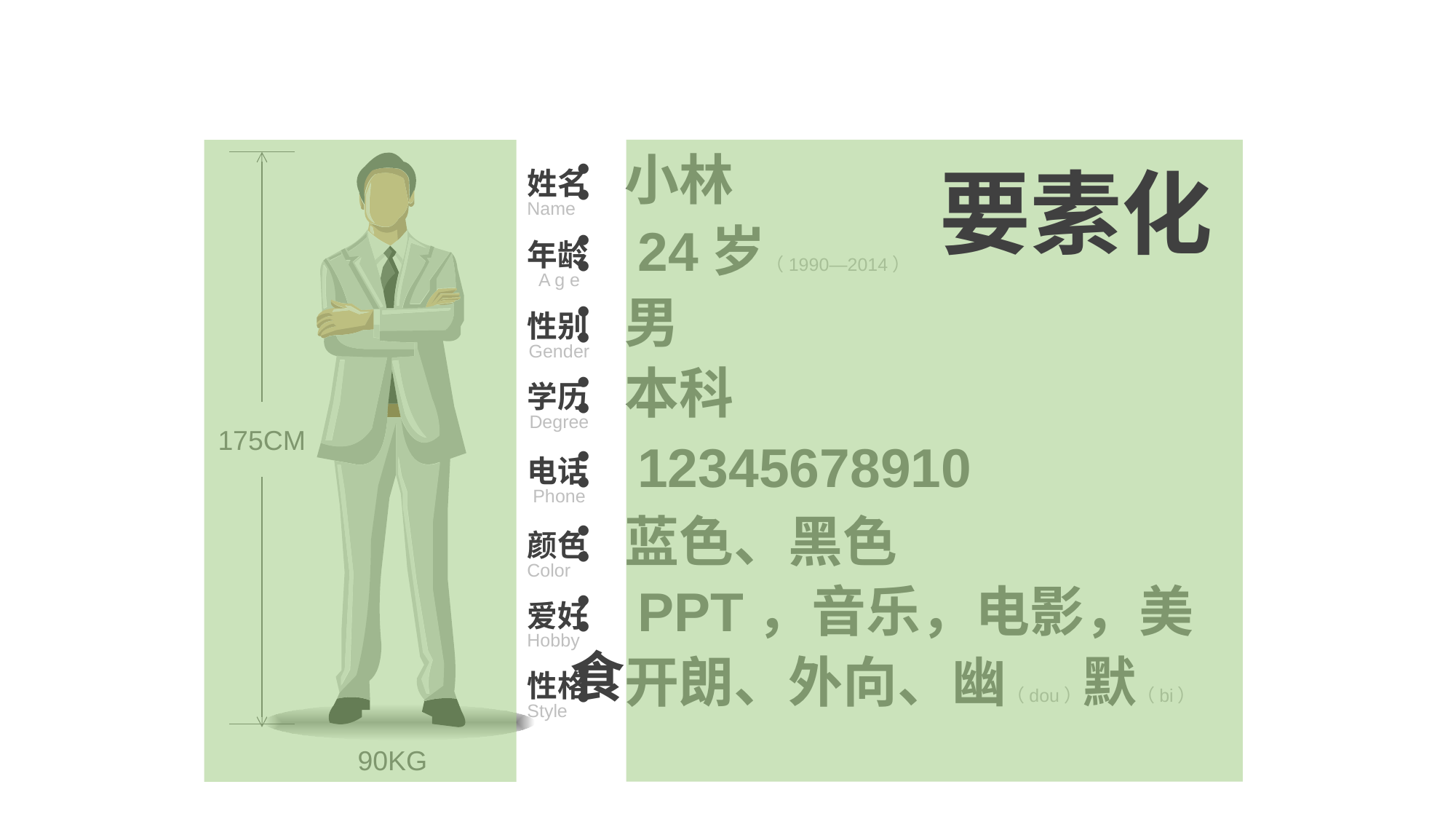

：小林
姓名
Name

：24岁（1990—2014）
年龄
A g e
：男
性别
Gender
：本科
学历
Degree
175CM
：12345678910
电话
Phone
：蓝色、黑色
颜色
Color
：PPT，音乐，电影，美食
爱好
Hobby
：开朗、外向、幽（dou）默（bi）
性格
Style

90KG

要素化